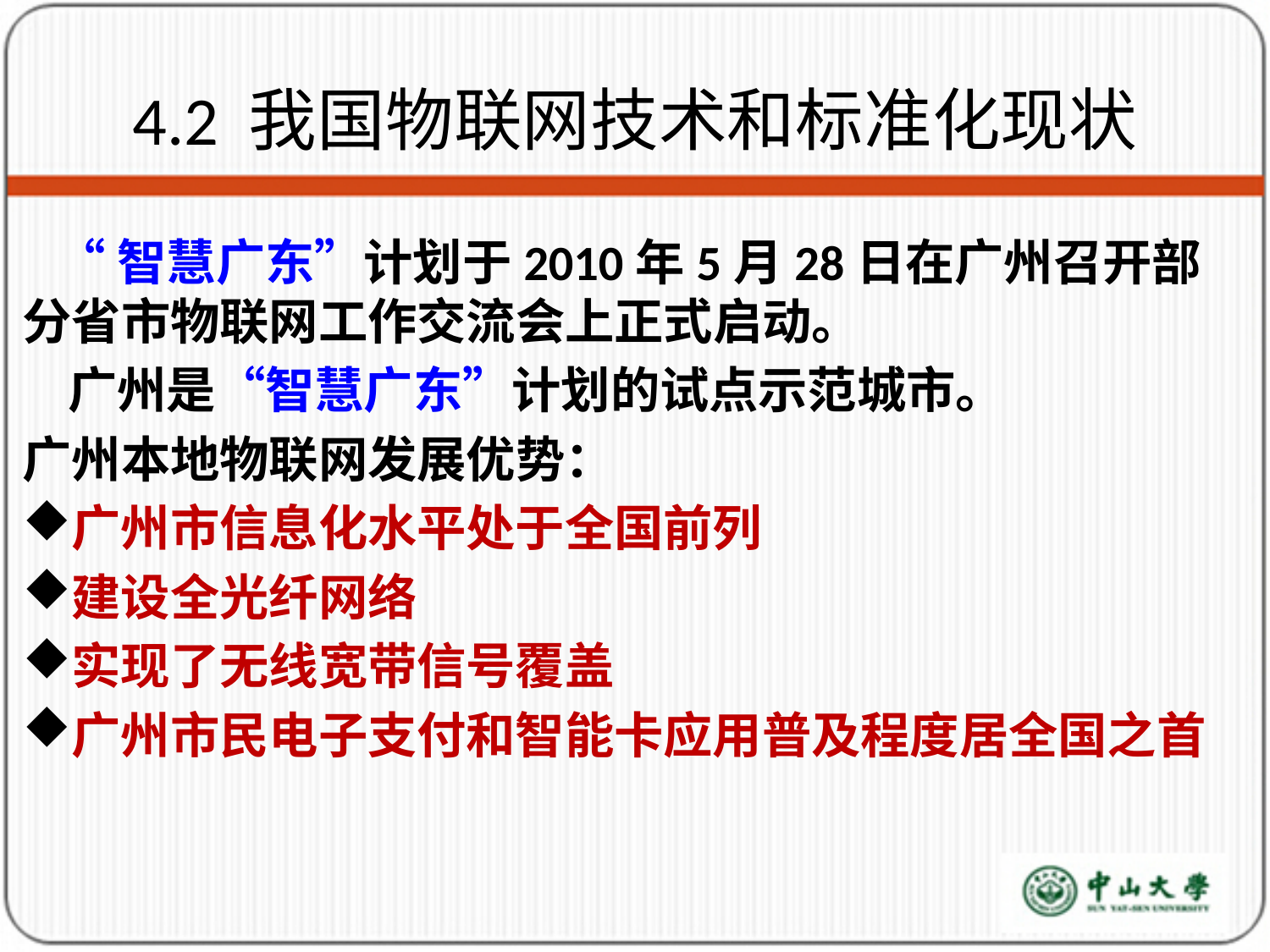

# 4.2 我国物联网技术和标准化现状
   “智慧广东”计划于2010年5月28日在广州召开部分省市物联网工作交流会上正式启动。
   广州是“智慧广东”计划的试点示范城市。
广州本地物联网发展优势：
广州市信息化水平处于全国前列
建设全光纤网络
实现了无线宽带信号覆盖
广州市民电子支付和智能卡应用普及程度居全国之首